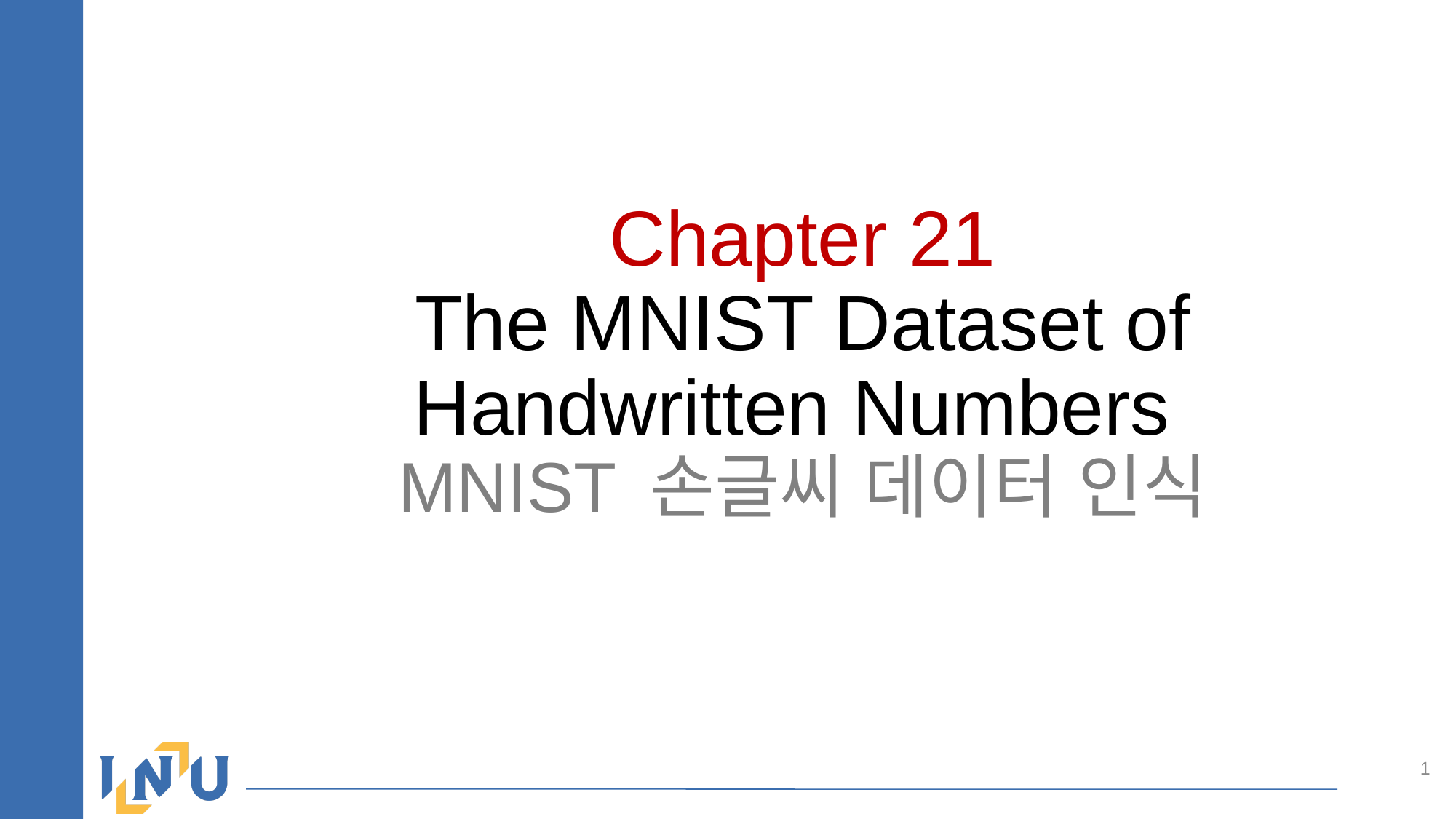

# Chapter 21 The MNIST Dataset of Handwritten Numbers MNIST 손글씨 데이터 인식
1